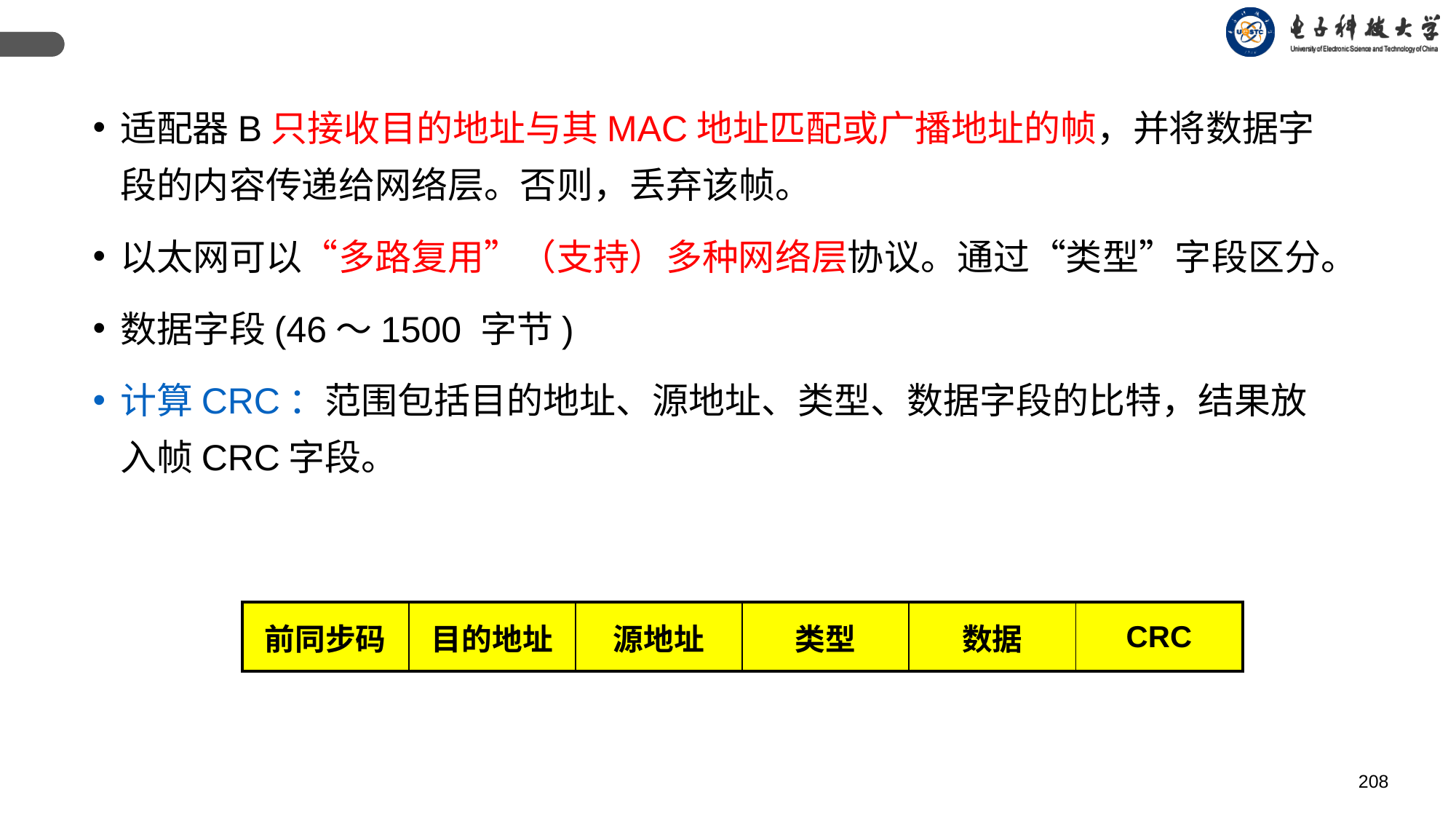

适配器B只接收目的地址与其MAC地址匹配或广播地址的帧，并将数据字段的内容传递给网络层。否则，丢弃该帧。
以太网可以“多路复用”（支持）多种网络层协议。通过“类型”字段区分。
数据字段(46～1500 字节)
计算CRC：范围包括目的地址、源地址、类型、数据字段的比特，结果放入帧CRC字段。

| 前同步码 | 目的地址 | 源地址 | 类型 | 数据 | CRC |
| --- | --- | --- | --- | --- | --- |
208